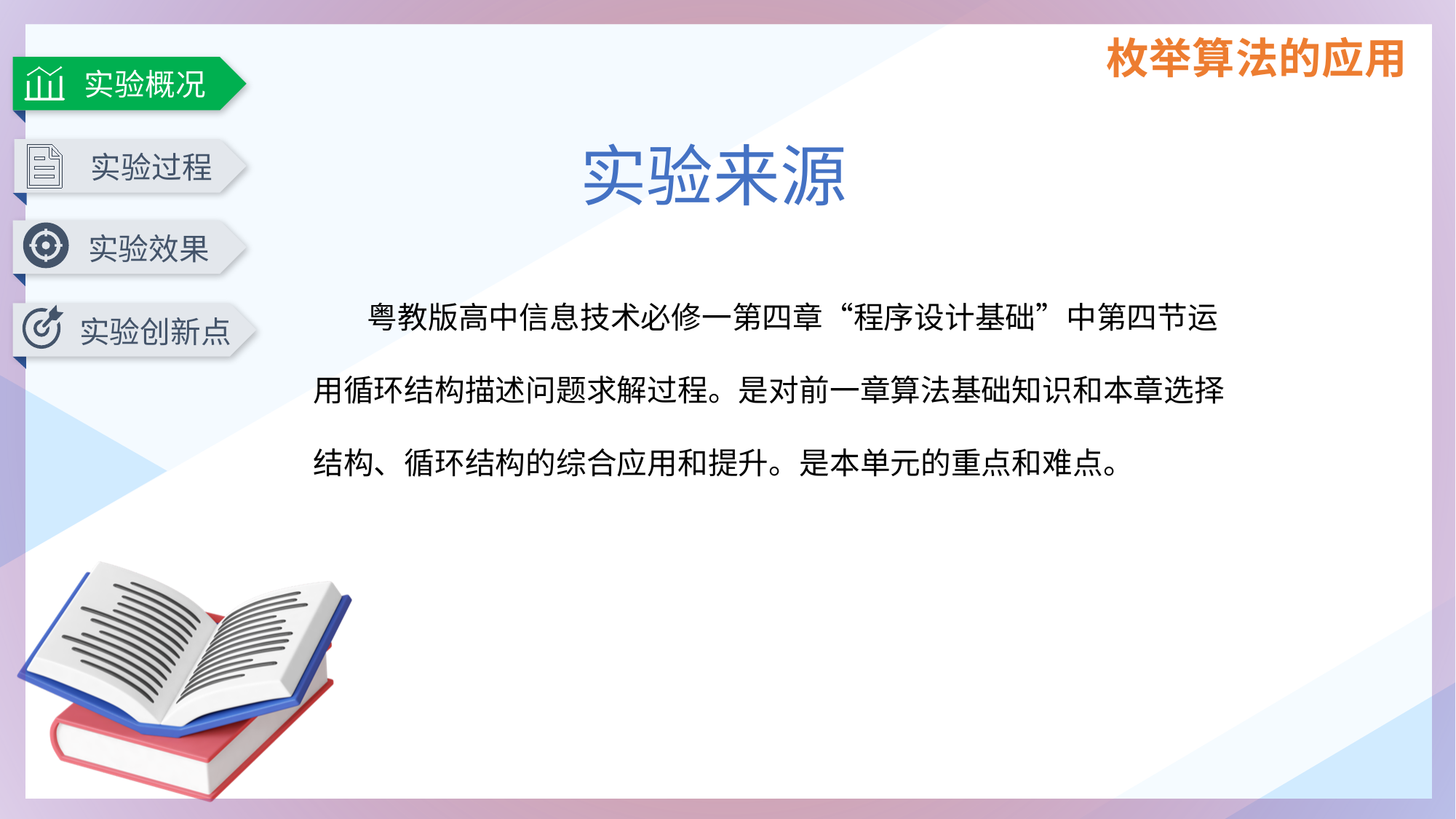

实验概况

实验过程

实验效果

实验创新点

实验来源
       粤教版高中信息技术必修一第四章“程序设计基础”中第四节运用循环结构描述问题求解过程。是对前一章算法基础知识和本章选择结构、循环结构的综合应用和提升。是本单元的重点和难点。